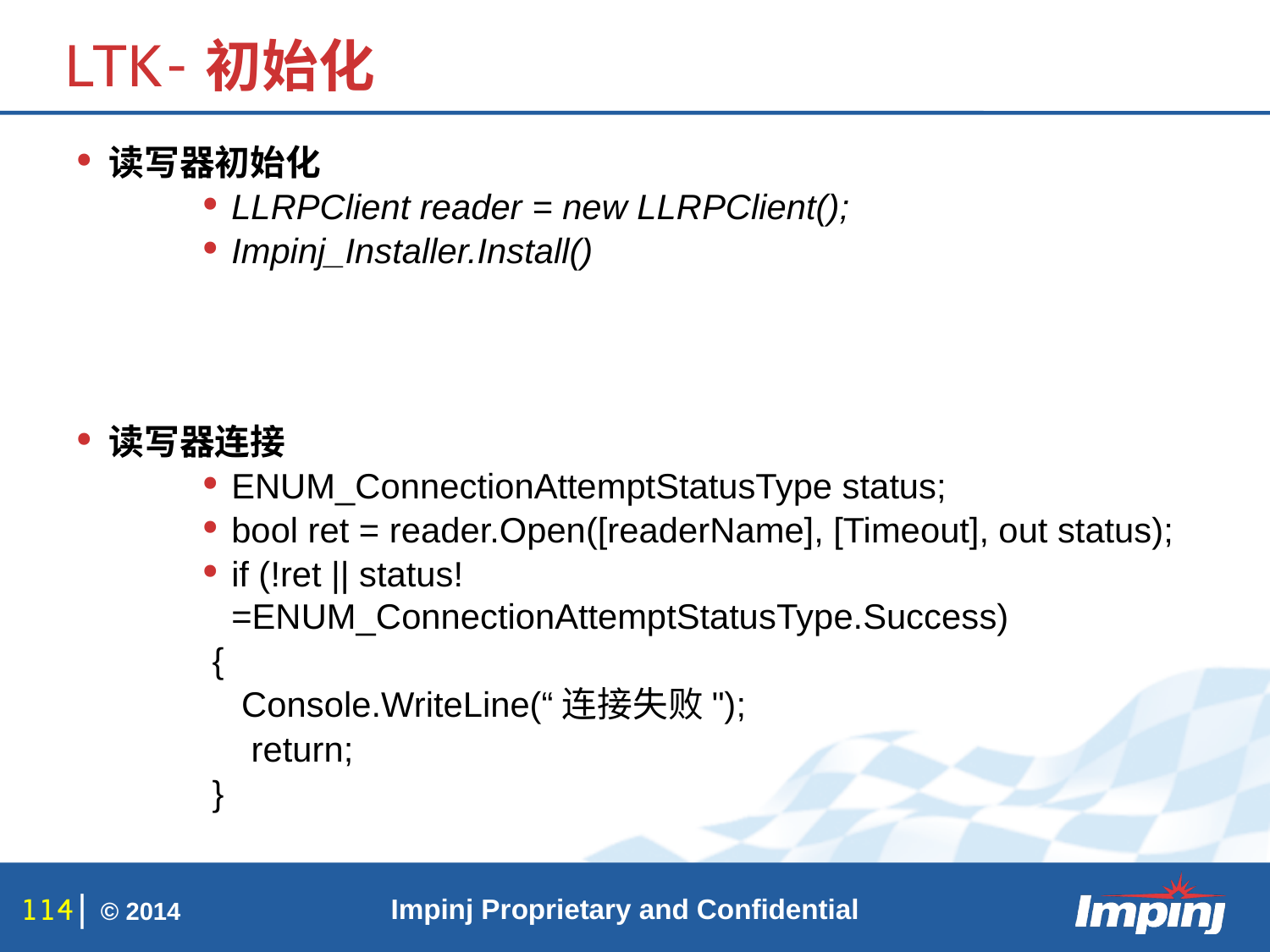

# LTK-初始化
读写器初始化
LLRPClient reader = new LLRPClient();
Impinj_Installer.Install()

读写器连接
ENUM_ConnectionAttemptStatusType status;
bool ret = reader.Open([readerName], [Timeout], out status);
if (!ret || status!=ENUM_ConnectionAttemptStatusType.Success)
 {
    Console.WriteLine(“连接失败");
     return;
 }